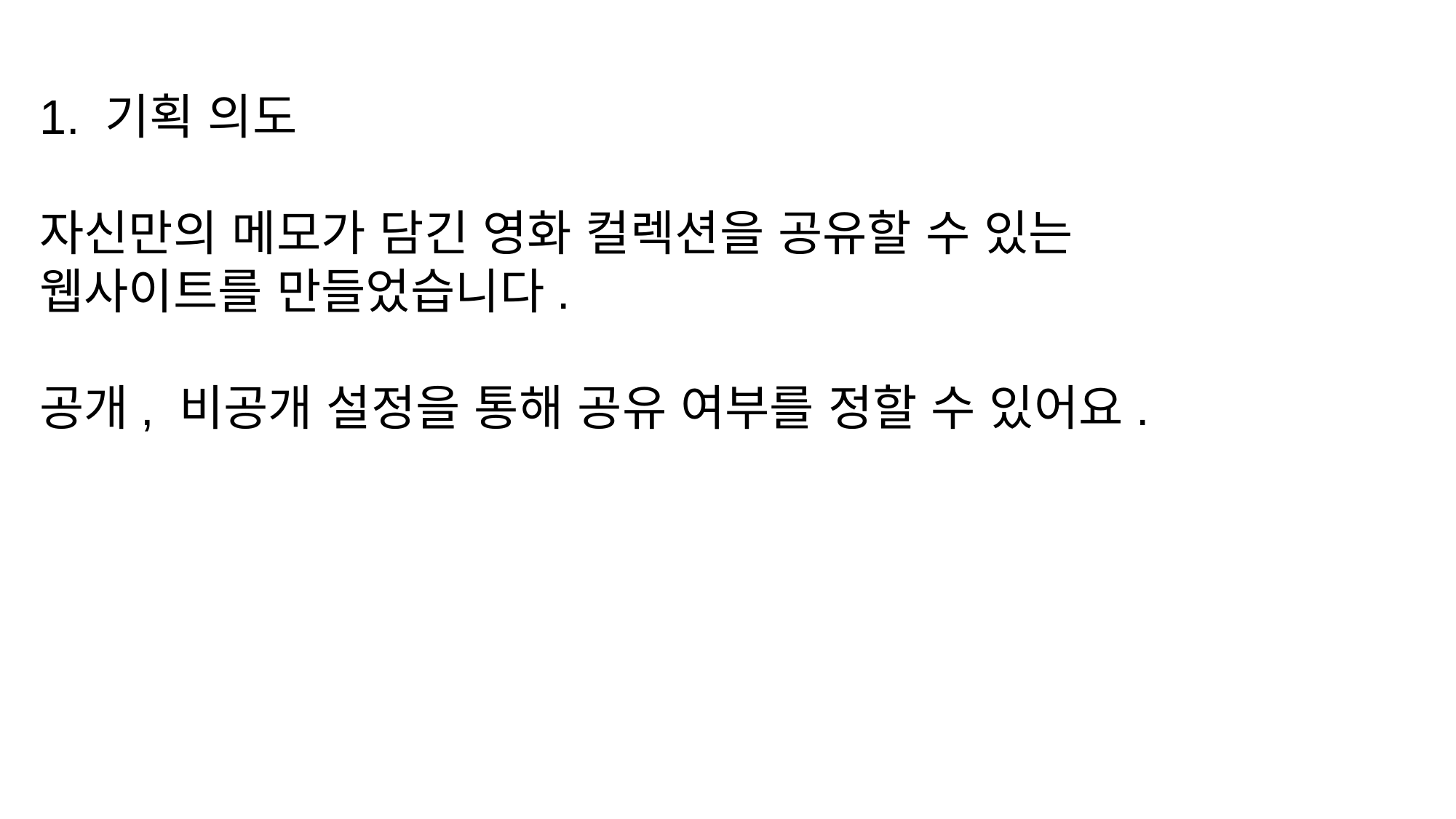

1. 기획 의도

자신만의 메모가 담긴 영화 컬렉션을 공유할 수 있는 웹사이트를 만들었습니다.

공개, 비공개 설정을 통해 공유 여부를 정할 수 있어요.